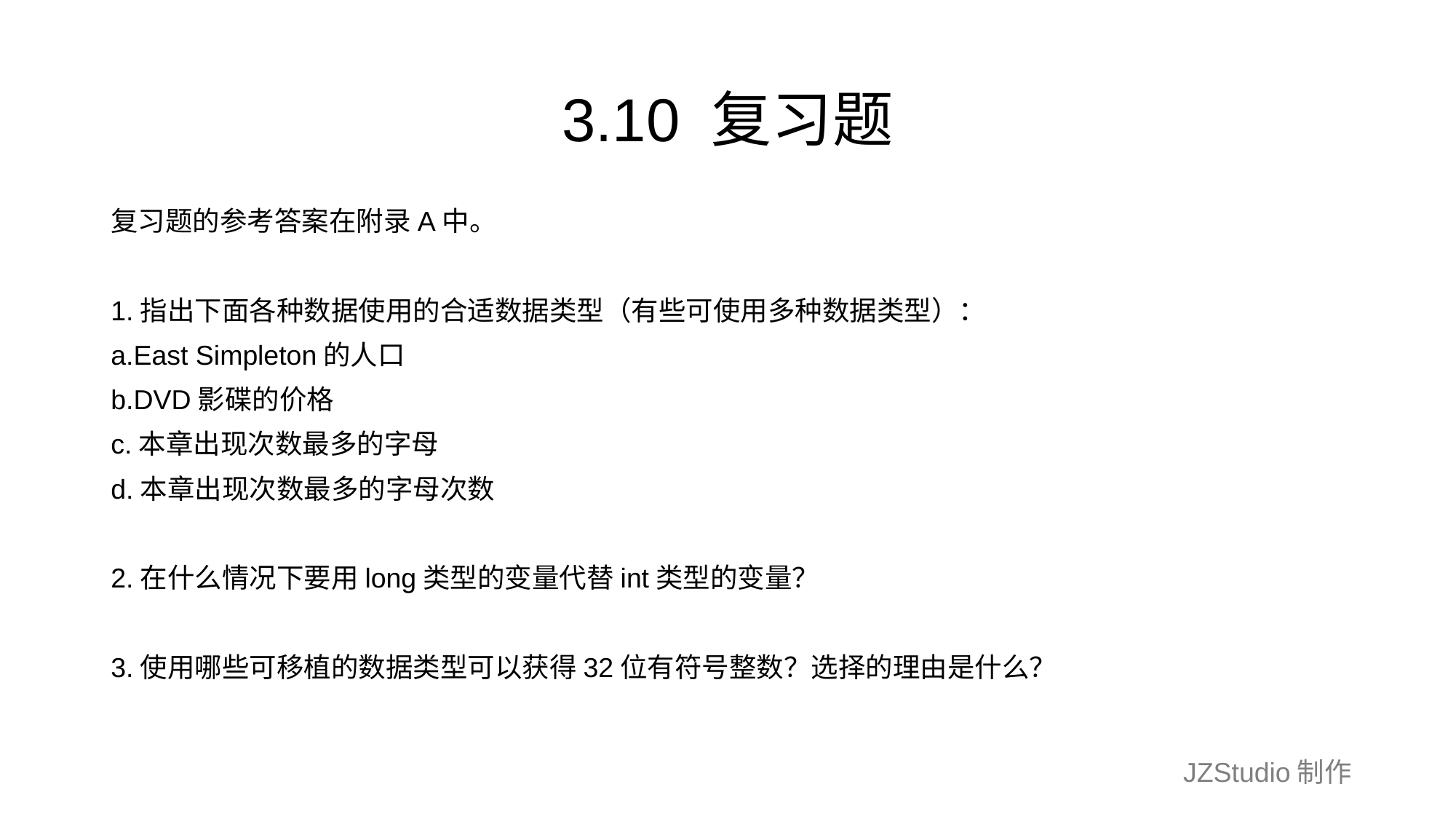

# 3.10 复习题
复习题的参考答案在附录A中。

1.指出下面各种数据使用的合适数据类型（有些可使用多种数据类型）：
a.East Simpleton的人口
b.DVD影碟的价格
c.本章出现次数最多的字母
d.本章出现次数最多的字母次数

2.在什么情况下要用long类型的变量代替int类型的变量？

3.使用哪些可移植的数据类型可以获得32位有符号整数？选择的理由是什么？